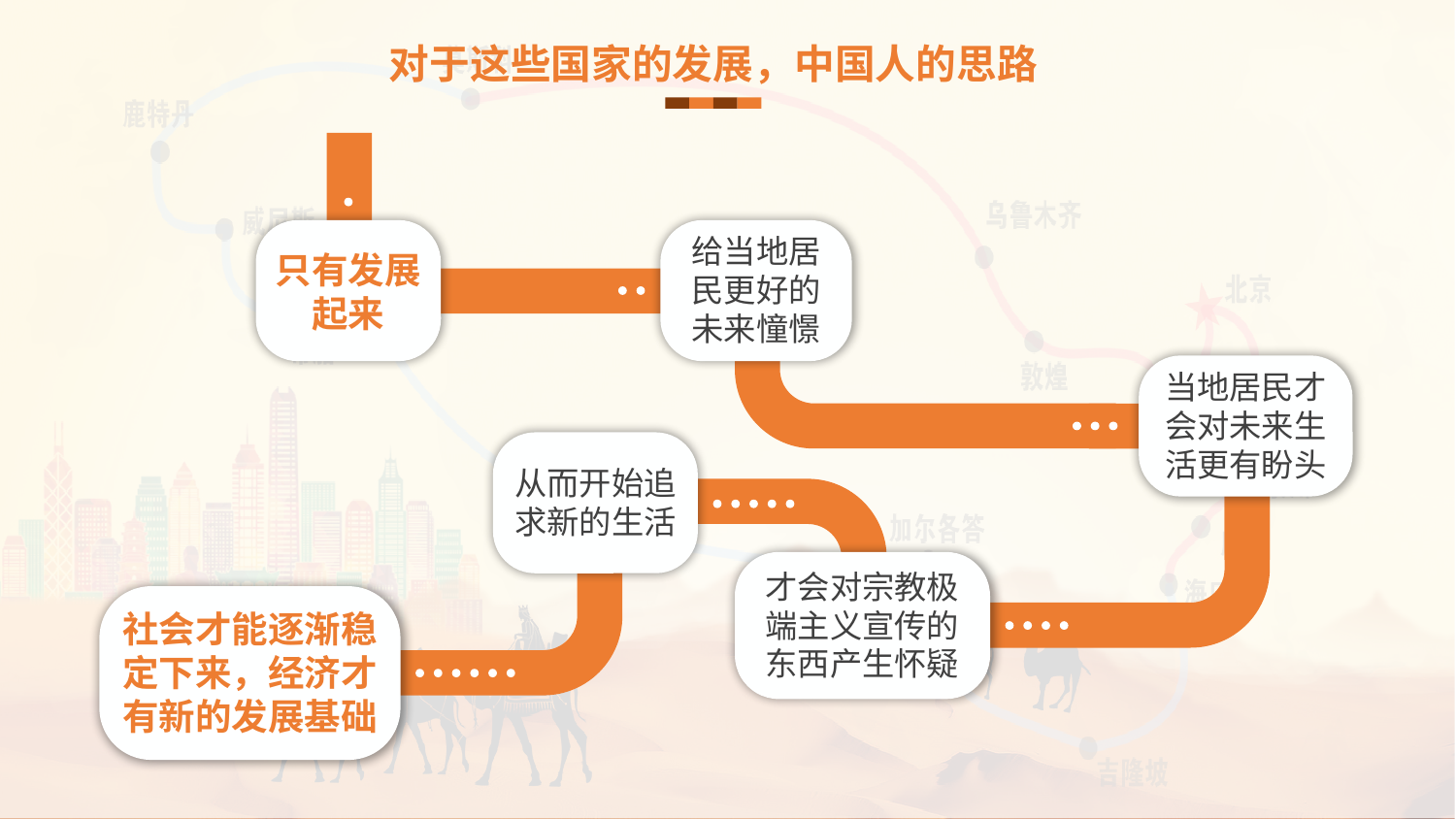

对于这些国家的发展，中国人的思路

只有发展起来

给当地居民更好的未来憧憬

当地居民才会对未来生活更有盼头

从而开始追求新的生活

才会对宗教极端主义宣传的东西产生怀疑

社会才能逐渐稳定下来，经济才有新的发展基础